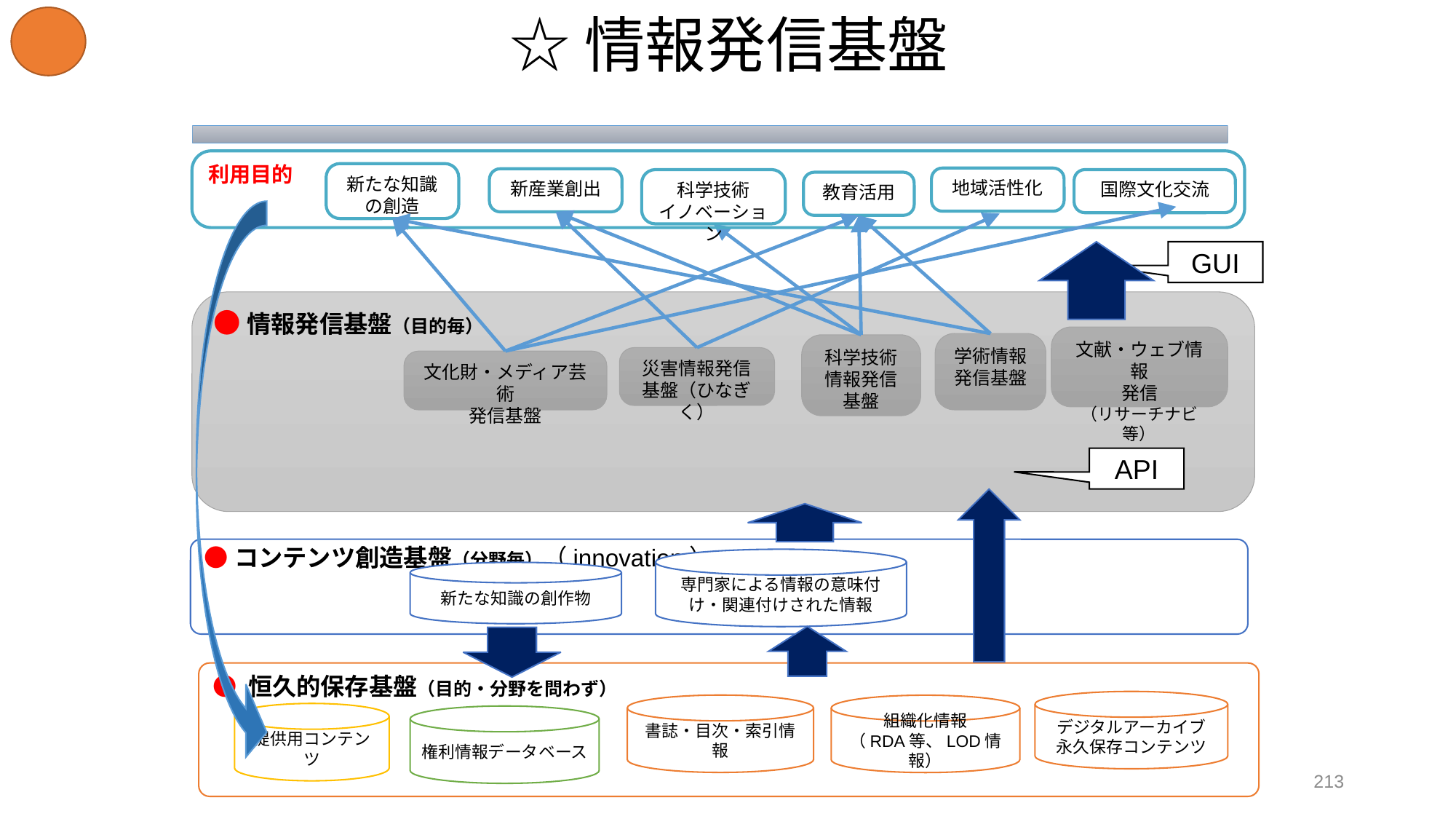

# ☆情報発信基盤

利用目的
新たな知識の創造
地域活性化
新産業創出
国際文化交流
科学技術
イノベーション
教育活用

GUI
●情報発信基盤（目的毎）
文献・ウェブ情報
発信
（リサーチナビ等）
学術情報
発信基盤
科学技術情報発信基盤
災害情報発信基盤（ひなぎく）
文化財・メディア芸術
発信基盤
API

●コンテンツ創造基盤（分野毎）（innovation）

専門家による情報の意味付け・関連付けされた情報
新たな知識の創作物

● 恒久的保存基盤（目的・分野を問わず）
デジタルアーカイブ
永久保存コンテンツ
書誌・目次・索引情報
組織化情報
（RDA等、LOD情報）
提供用コンテンツ
権利情報データベース

213